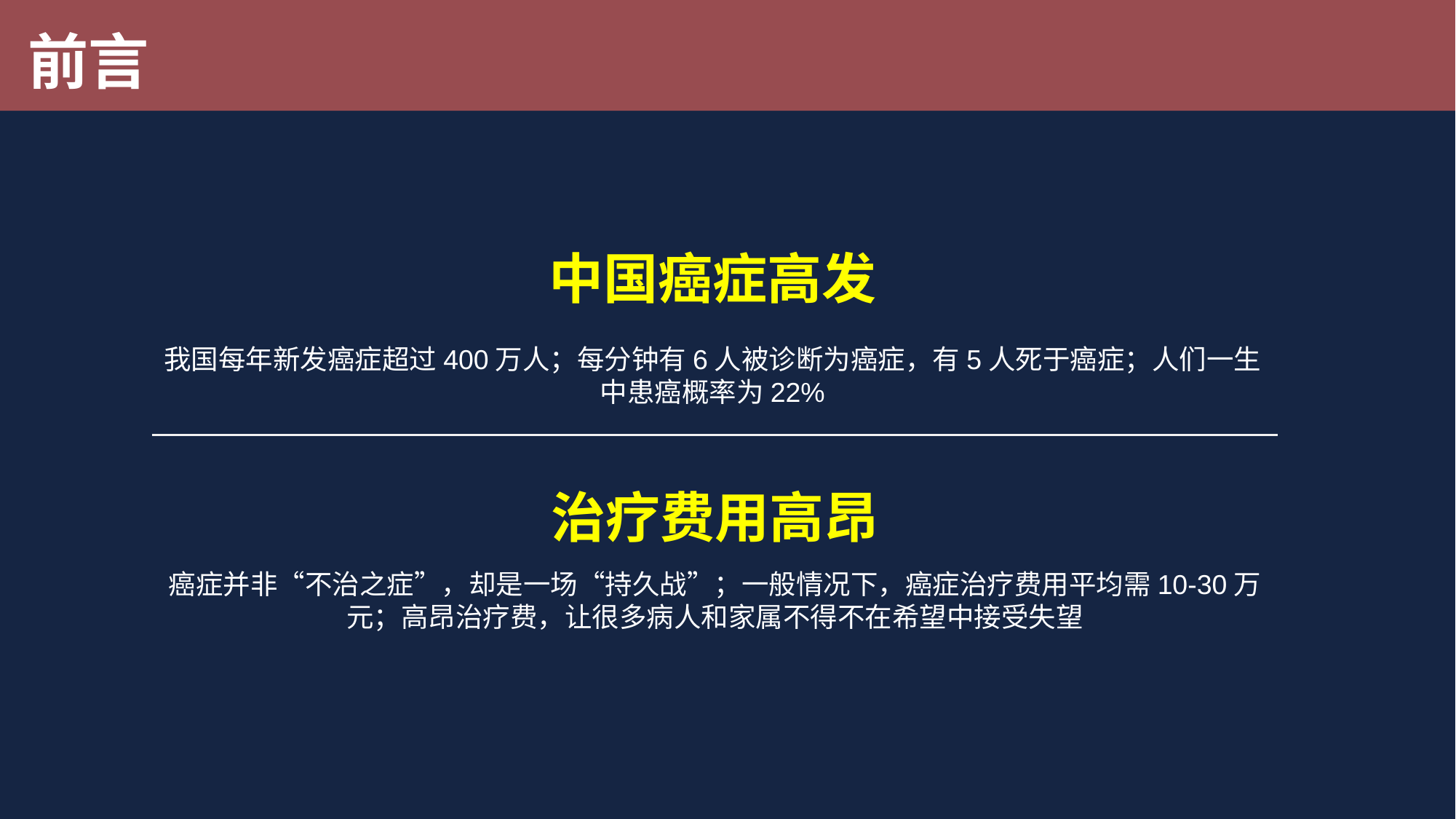

前言
中国癌症高发

我国每年新发癌症超过400万人；每分钟有6人被诊断为癌症，有5人死于癌症；人们一生中患癌概率为22%
治疗费用高昂
癌症并非“不治之症”，却是一场“持久战”；一般情况下，癌症治疗费用平均需10-30万元；高昂治疗费，让很多病人和家属不得不在希望中接受失望